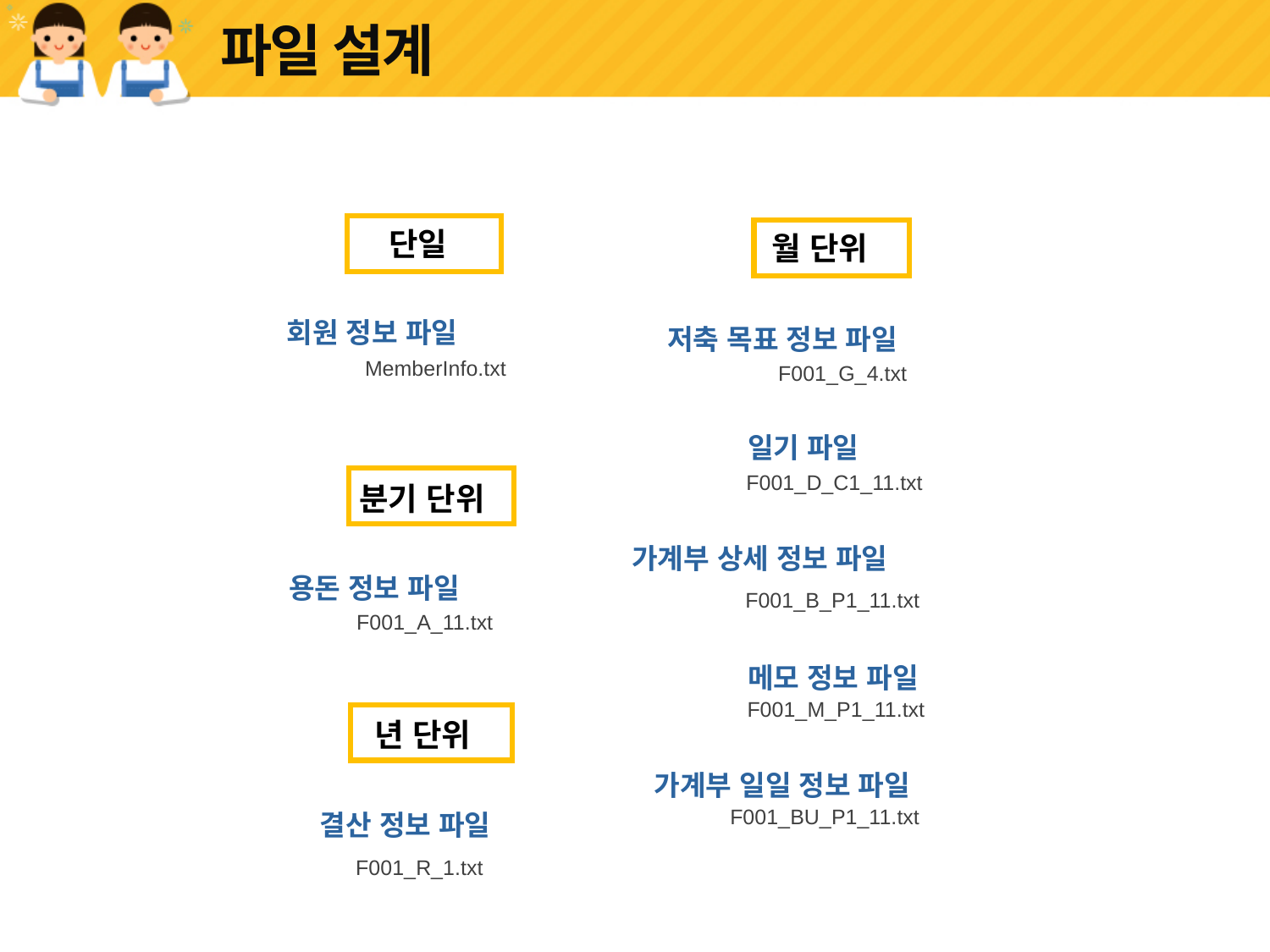

# 파일 설계

단일
회원 정보 파일
MemberInfo.txt

월 단위
저축 목표 정보 파일
F001_G_4.txt
일기 파일
F001_D_C1_11.txt
가계부 상세 정보 파일
F001_B_P1_11.txt
메모 정보 파일
F001_M_P1_11.txt
가계부 일일 정보 파일
F001_BU_P1_11.txt

분기 단위
용돈 정보 파일
F001_A_11.txt

년 단위
결산 정보 파일
F001_R_1.txt